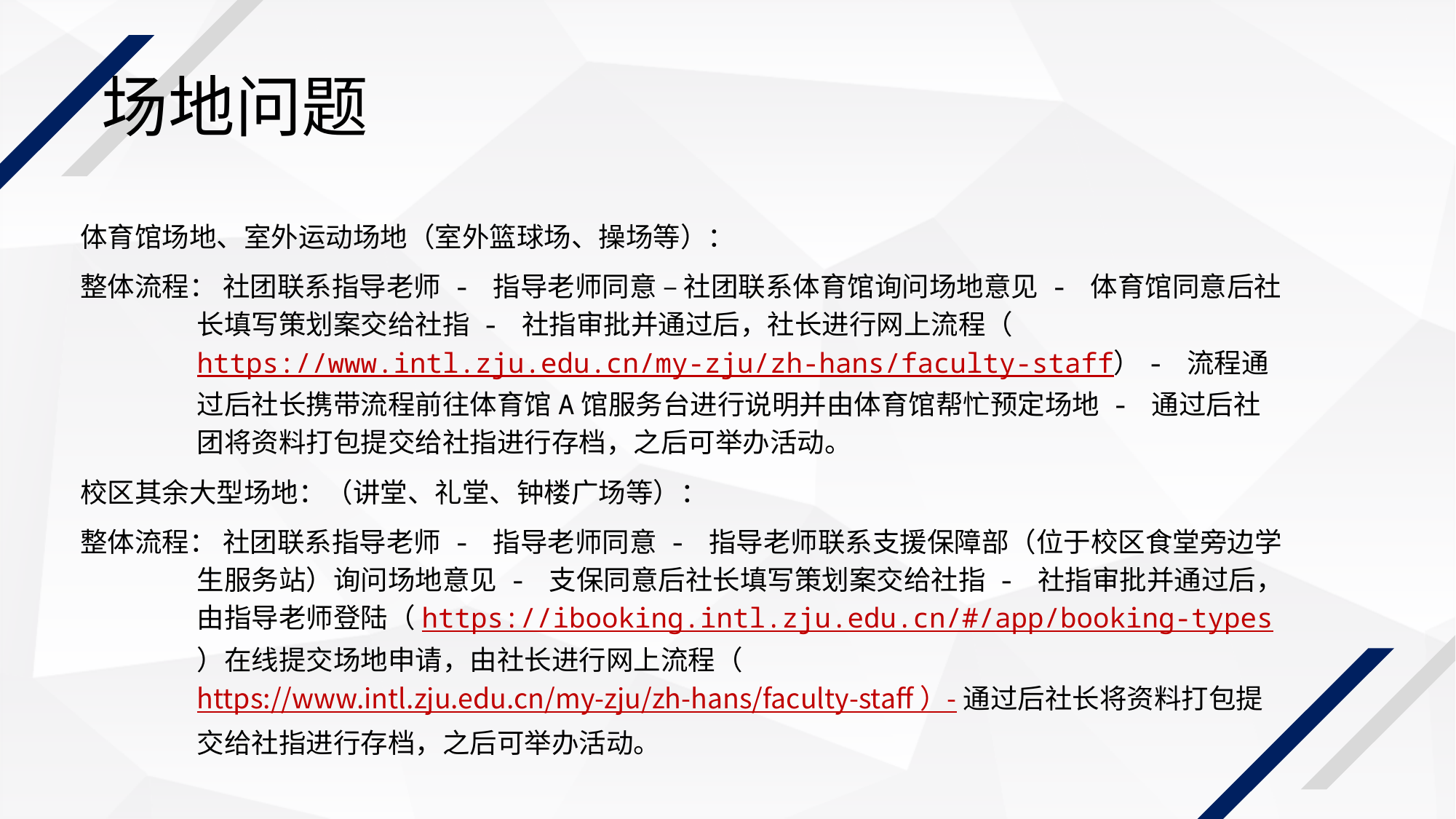

场地问题
体育馆场地、室外运动场地（室外篮球场、操场等）：
整体流程： 社团联系指导老师 - 指导老师同意 – 社团联系体育馆询问场地意见 - 体育馆同意后社长填写策划案交给社指 - 社指审批并通过后，社长进行网上流程（https://www.intl.zju.edu.cn/my-zju/zh-hans/faculty-staff）- 流程通过后社长携带流程前往体育馆A馆服务台进行说明并由体育馆帮忙预定场地 - 通过后社团将资料打包提交给社指进行存档，之后可举办活动。
校区其余大型场地：（讲堂、礼堂、钟楼广场等）：
整体流程： 社团联系指导老师 - 指导老师同意 - 指导老师联系支援保障部（位于校区食堂旁边学生服务站）询问场地意见 - 支保同意后社长填写策划案交给社指 - 社指审批并通过后，由指导老师登陆（https://ibooking.intl.zju.edu.cn/#/app/booking-types）在线提交场地申请，由社长进行网上流程（https://www.intl.zju.edu.cn/my-zju/zh-hans/faculty-staff ）- 通过后社长将资料打包提交给社指进行存档，之后可举办活动。